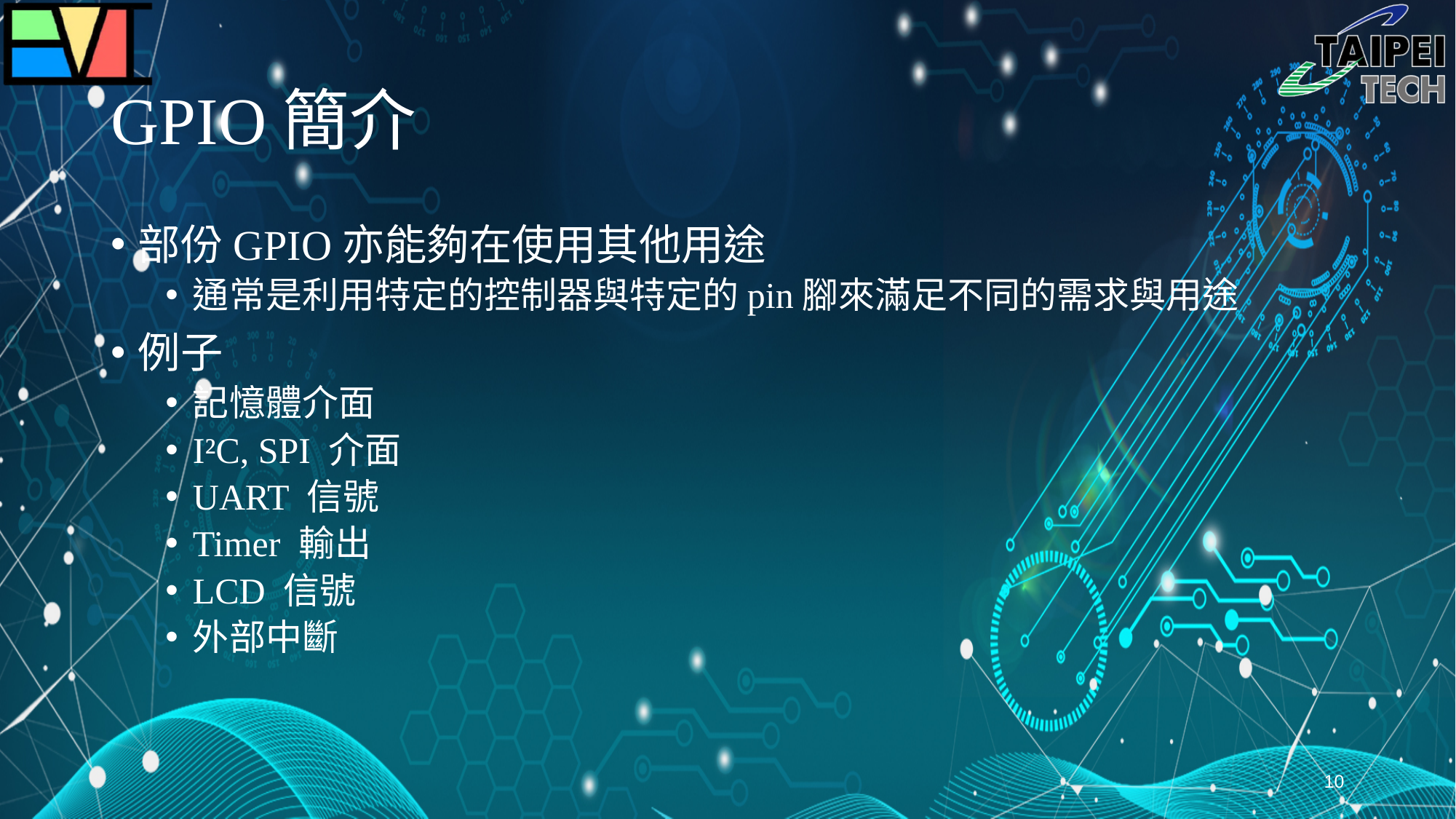

# GPIO簡介
部份GPIO亦能夠在使用其他用途
通常是利用特定的控制器與特定的pin腳來滿足不同的需求與用途
例子
記憶體介面
I²C, SPI 介面
UART 信號
Timer 輸出
LCD 信號
外部中斷

10